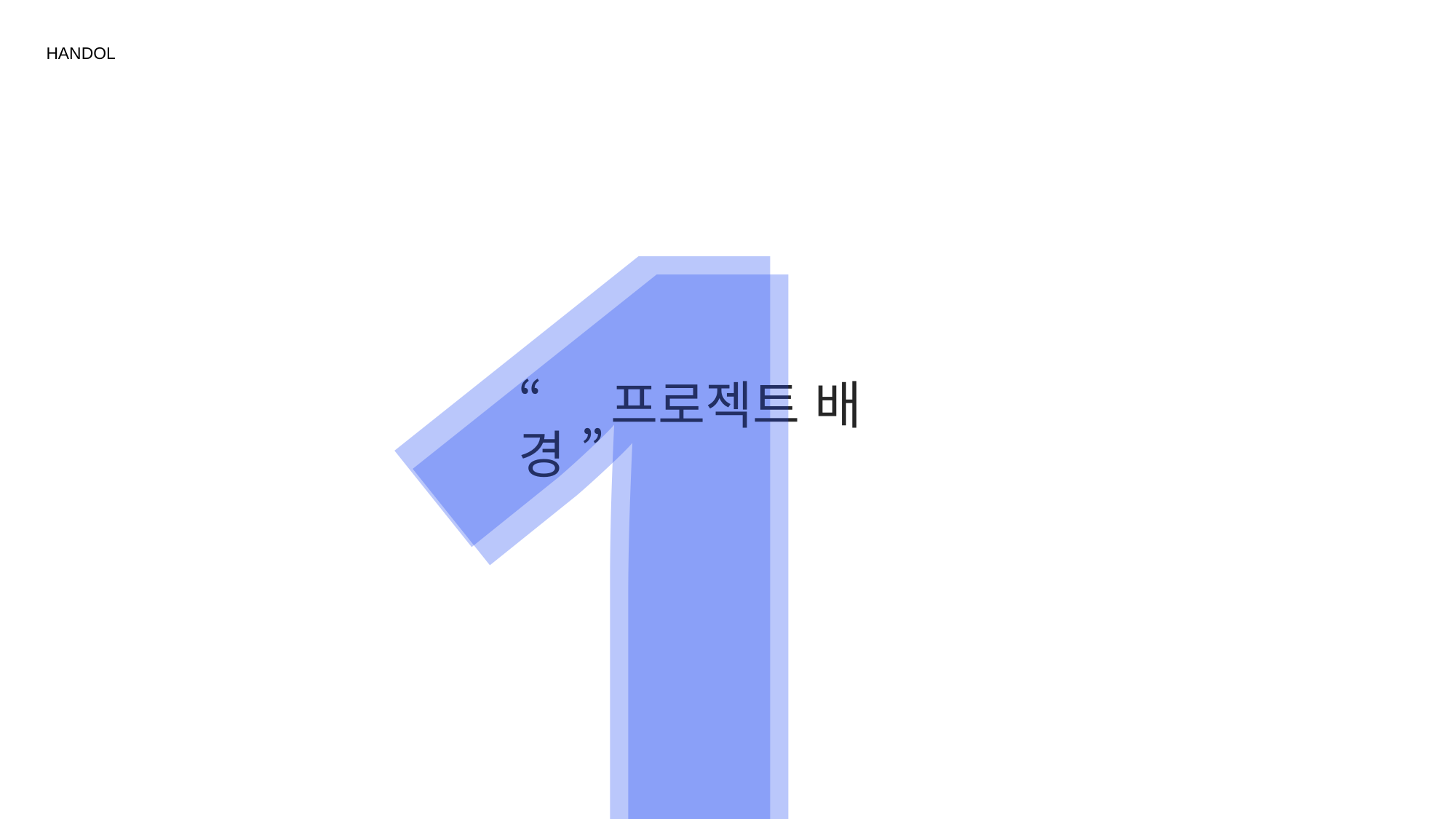

1
1
HANDOL

“  프로젝트 배경 ”